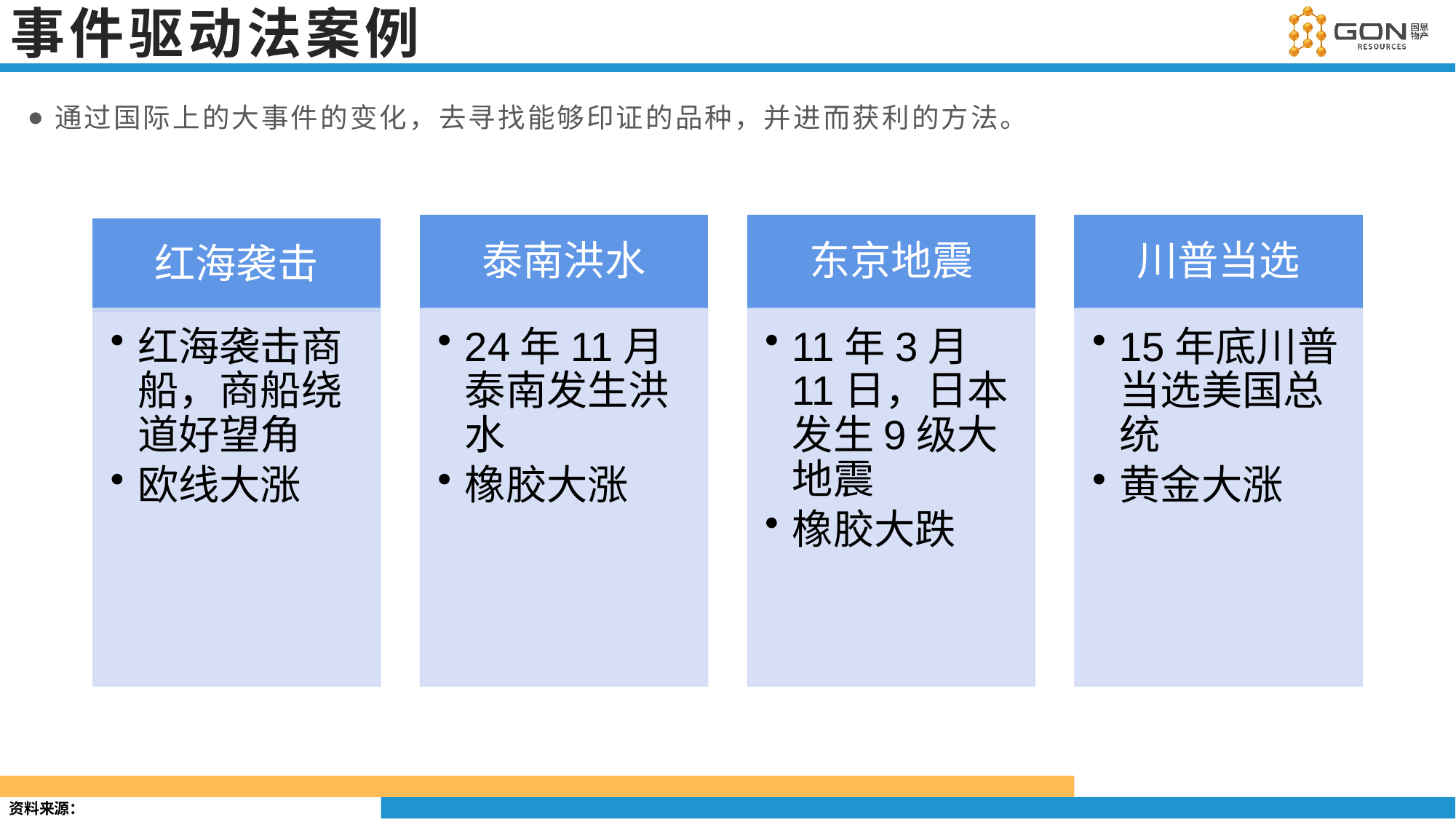

# 事件驱动法案例
通过国际上的大事件的变化，去寻找能够印证的品种，并进而获利的方法。
红海袭击
红海袭击商船，商船绕道好望角
欧线大涨
泰南洪水
24年11月泰南发生洪水
橡胶大涨
东京地震
11年3月11日，日本发生9级大地震
橡胶大跌
川普当选
15年底川普当选美国总统
黄金大涨